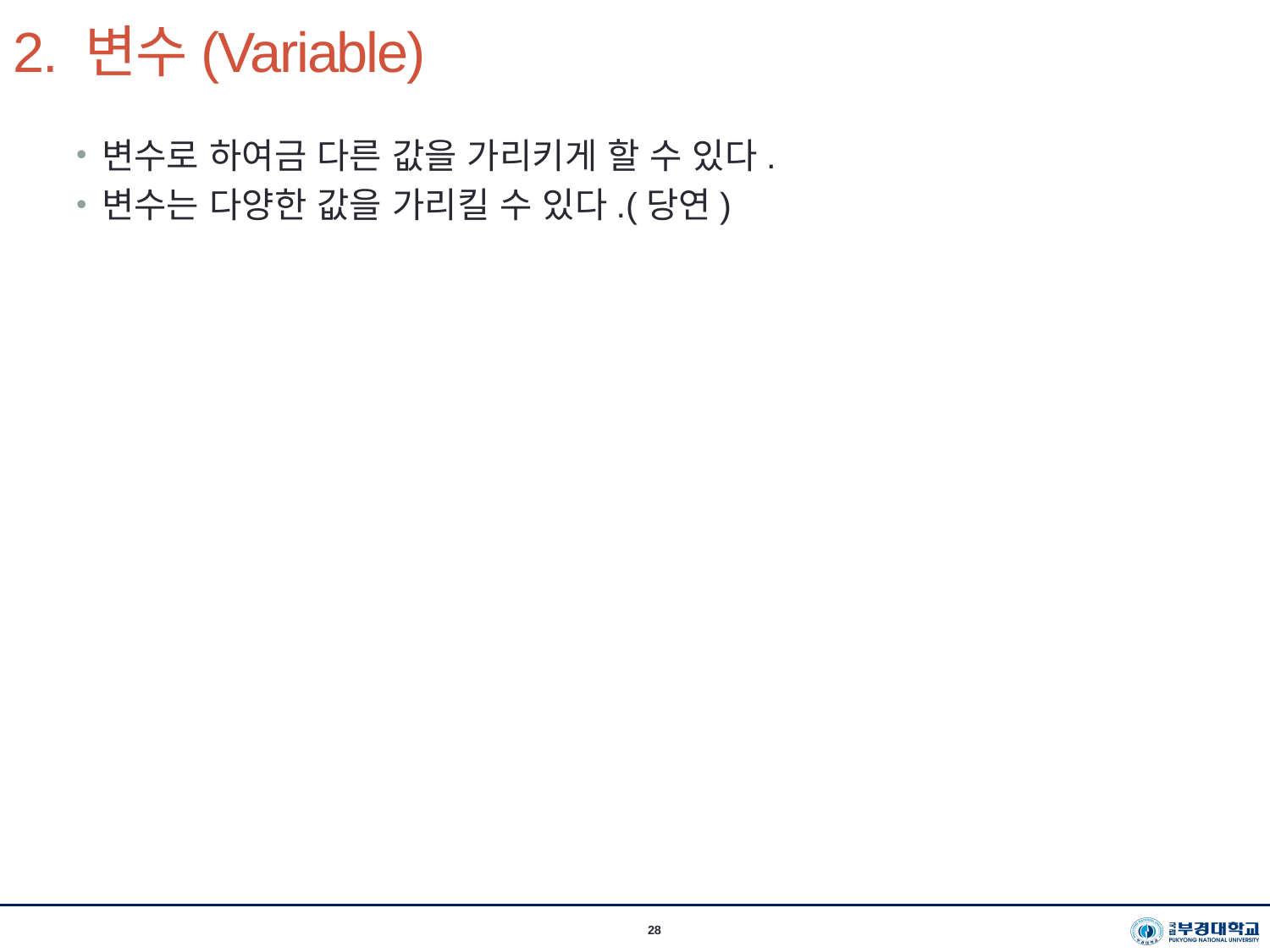

# 2. 변수(Variable)
시스템경영공학부 이지환 교수(2021-1학기)
28
변수로 하여금 다른 값을 가리키게 할 수 있다.
변수는 다양한 값을 가리킬 수 있다.(당연)